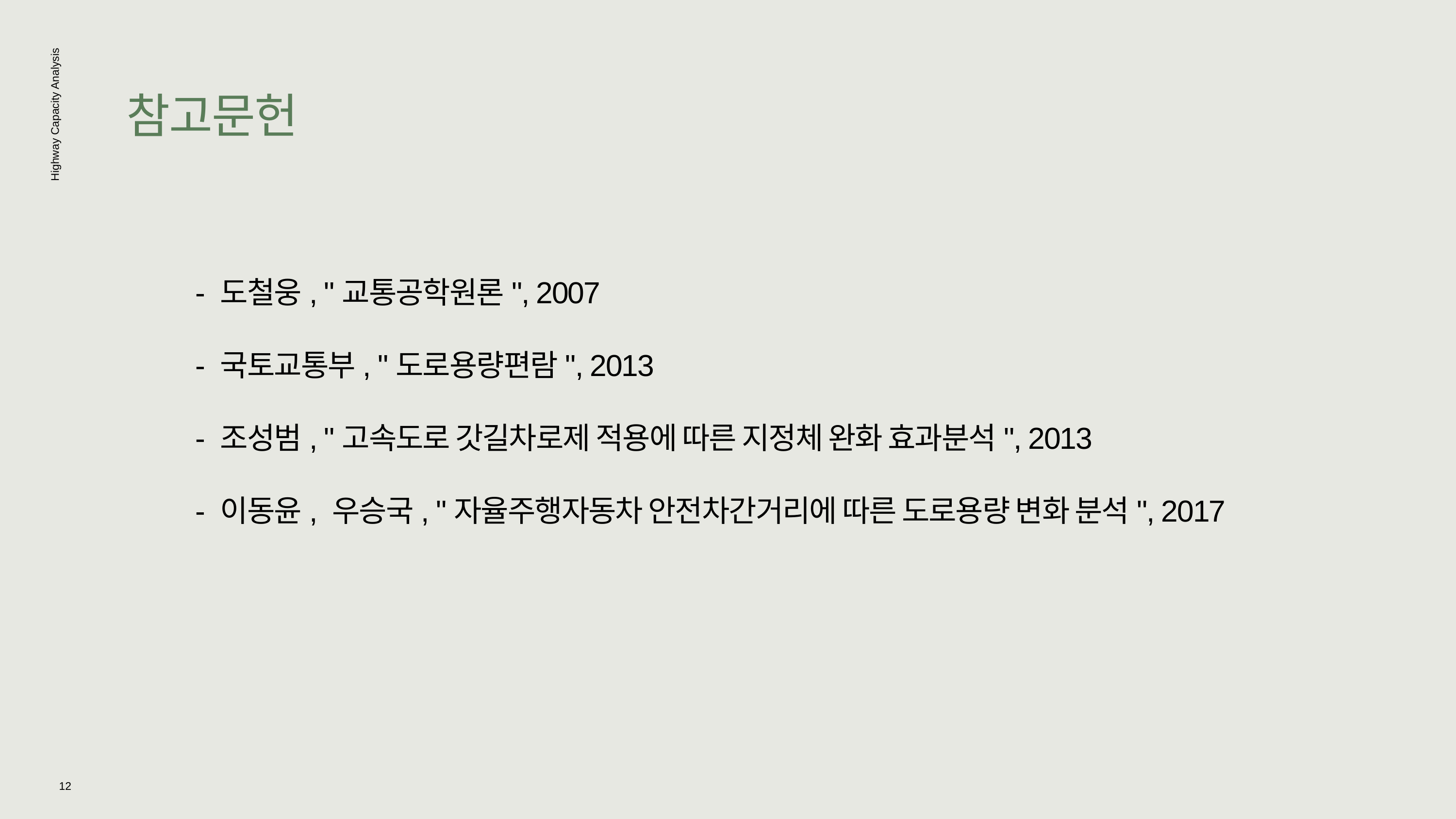

참고문헌
Highway Capacity Analysis
- 도철웅, "교통공학원론", 2007

- 국토교통부, "도로용량편람", 2013

- 조성범, "고속도로 갓길차로제 적용에 따른 지정체 완화 효과분석", 2013

- 이동윤, 우승국, "자율주행자동차 안전차간거리에 따른 도로용량 변화 분석", 2017
12